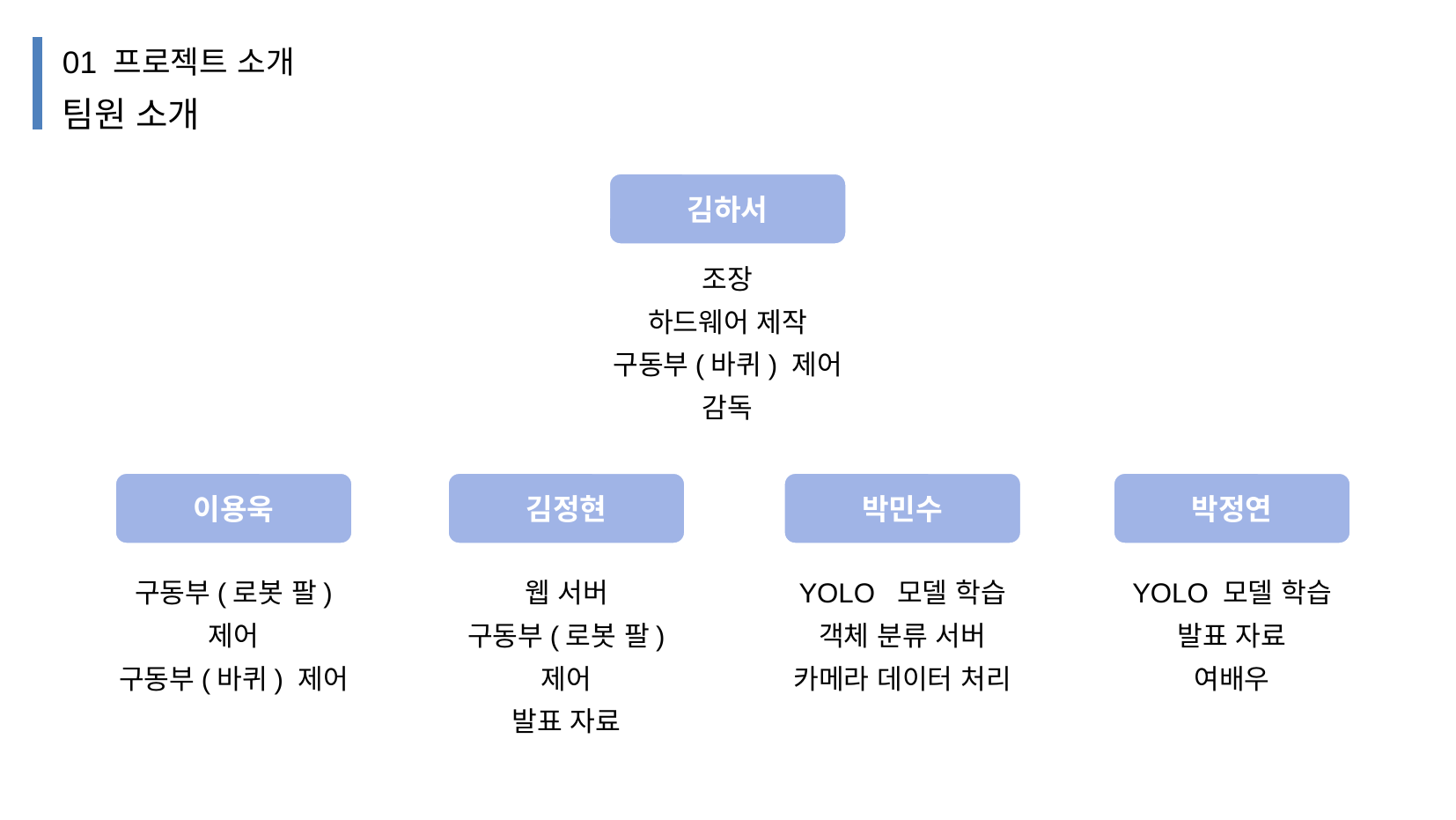

01 프로젝트 소개
팀원 소개
김하서
조장
하드웨어 제작
구동부(바퀴) 제어
감독
이용욱
구동부(로봇 팔) 제어
구동부(바퀴) 제어
김정현
웹 서버
구동부(로봇 팔) 제어
발표 자료
박민수
YOLO  모델 학습
객체 분류 서버
카메라 데이터 처리
박정연
YOLO 모델 학습
발표 자료
여배우